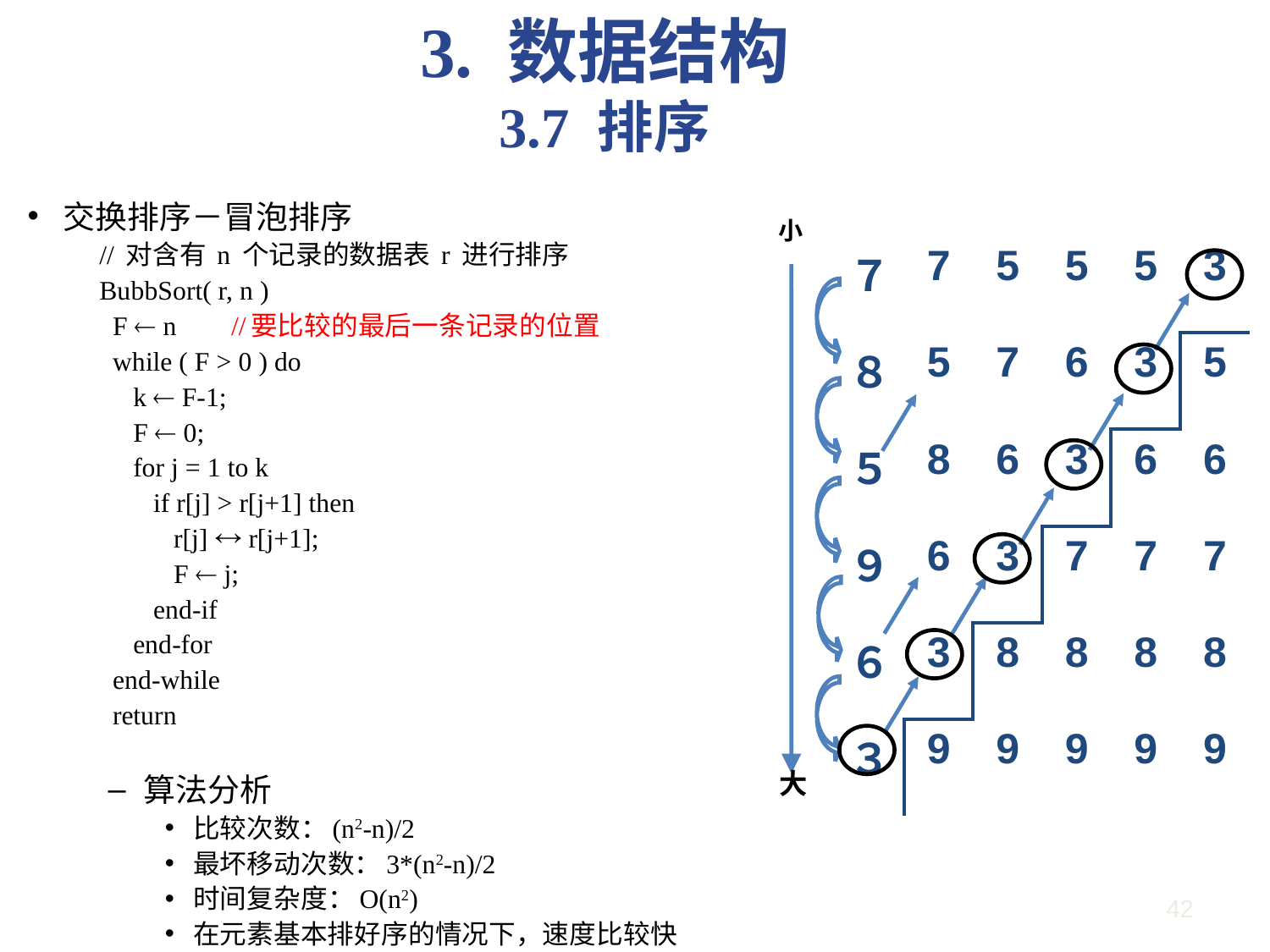

3. 数据结构
3.7 排序
交换排序－冒泡排序
// 对含有 n 个记录的数据表 r 进行排序
BubbSort( r, n )
  F ← n	//要比较的最后一条记录的位置
  while ( F > 0 ) do
     k ← F-1;
     F ← 0;
     for j = 1 to k
        if r[j] > r[j+1] then
           r[j] ↔ r[j+1];
           F ← j;
        end-if
     end-for
  end-while
  return

算法分析
比较次数：(n2-n)/2
最坏移动次数：3*(n2-n)/2
时间复杂度：O(n2)
在元素基本排好序的情况下，速度比较快
小

大

| ７ | 7 | 5 | 5 | 5 | 3 |
| --- | --- | --- | --- | --- | --- |
| ８ | 5 | 7 | 6 | 3 | 5 |
| ５ | 8 | 6 | 3 | 6 | 6 |
| ９ | 6 | 3 | 7 | 7 | 7 |
| ６ | 3 | 8 | 8 | 8 | 8 |
| ３ | 9 | 9 | 9 | 9 | 9 |
42